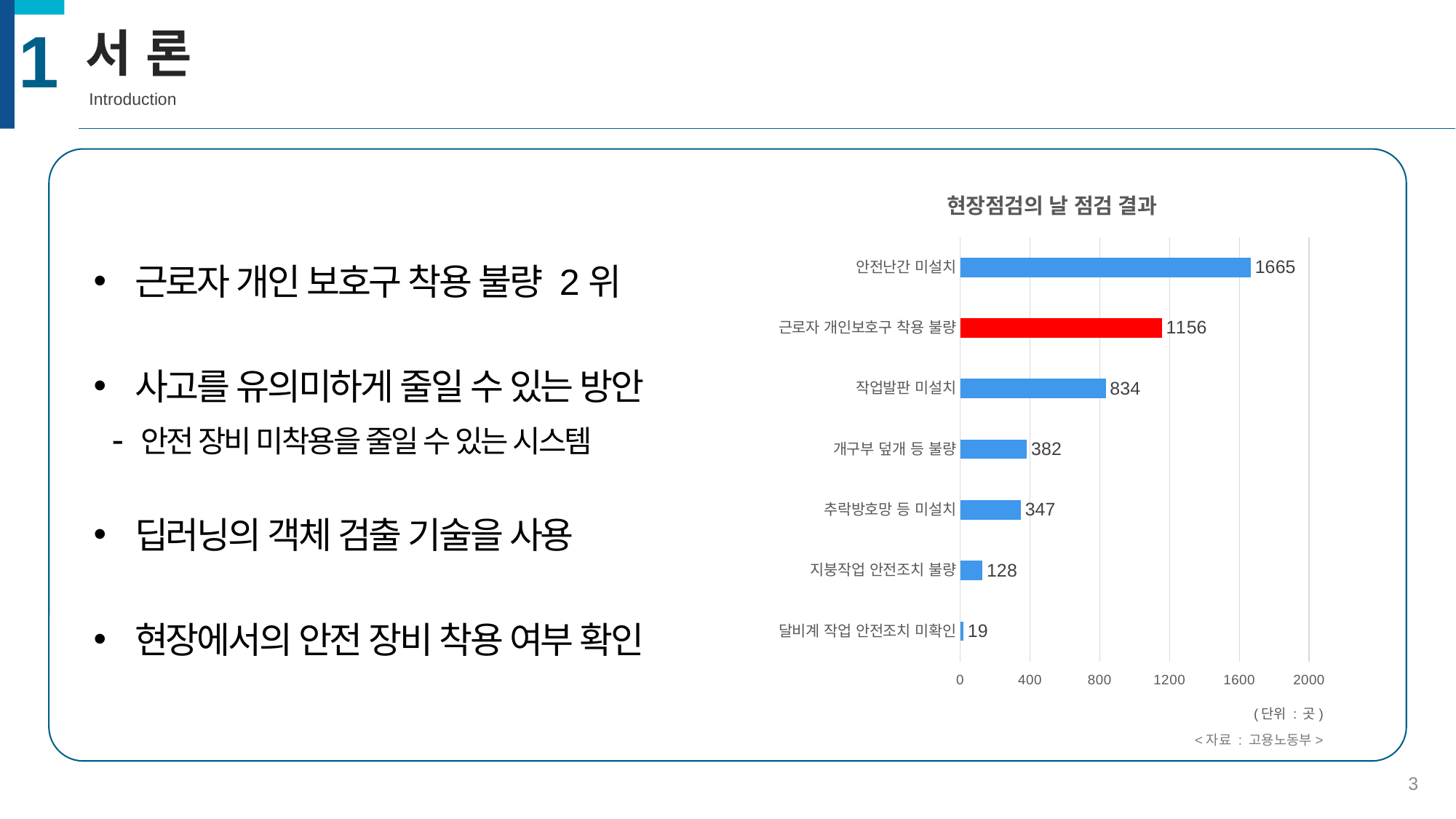

1
서  론
Introduction

### Chart: 현장점검의 날 점검 결과

| Category | 계열 1 |
|---|---|
| 달비계 작업 안전조치 미확인 | 19.0 |
| 지붕작업 안전조치 불량 | 128.0 |
| 추락방호망 등 미설치 | 347.0 |
| 개구부 덮개 등 불량 | 382.0 |
| 작업발판 미설치 | 834.0 |
| 근로자 개인보호구 착용 불량 | 1156.0 |
| 안전난간 미설치 | 1665.0 |
<자료 : 고용노동부>
근로자 개인 보호구 착용 불량 2위

사고를 유의미하게 줄일 수 있는 방안
  - 안전 장비 미착용을 줄일 수 있는 시스템

딥러닝의 객체 검출 기술을 사용

현장에서의 안전 장비 착용 여부 확인
3